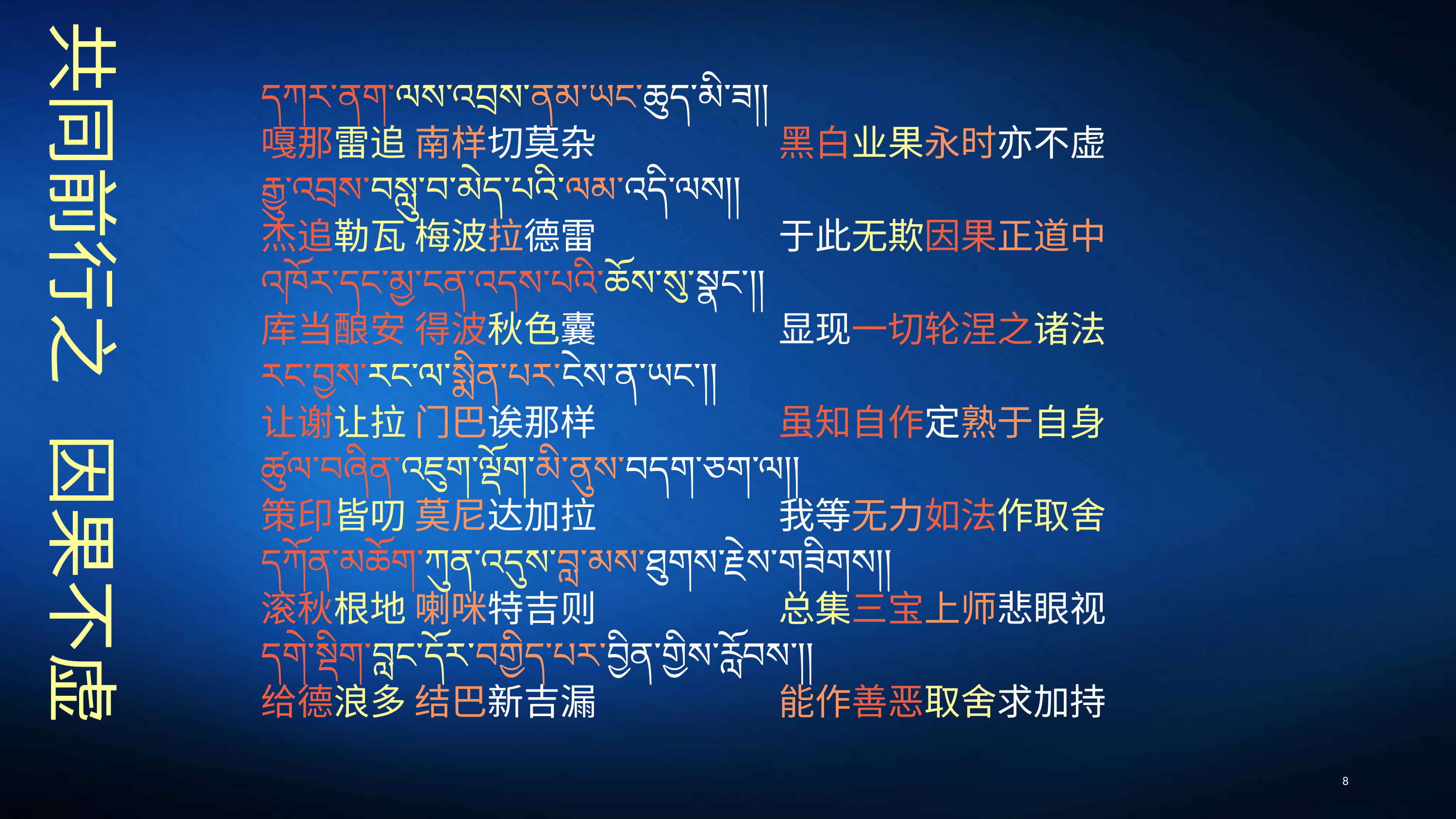

དཀར་ནག་ལས་འབྲས་ནམ་ཡང་ཆུད་མི་ཟ།།
嘎那雷追 南样切莫杂　　　　　黑白业果永时亦不虚
རྒྱུ་འབྲས་བསླུ་བ་མེད་པའི་ལམ་འདི་ལས།།
杰追勒瓦 梅波拉德雷　　　　　于此无欺因果正道中
འཁོར་དང་མྱ་ངན་འདས་པའི་ཆོས་སུ་སྣང༌།།
库当酿安 得波秋色囊　　　　　显现一切轮涅之诸法
རང་བྱས་རང་ལ་སྨིན་པར་ངེས་ན་ཡང༌།།
让谢让拉 门巴诶那样　　　　　虽知自作定熟于自身
ཚུལ་བཞིན་འཇུག་ལྡོག་མི་ནུས་བདག་ཅག་ལ།།
策印皆叨 莫尼达加拉　　　　　我等无力如法作取舍
དཀོན་མཆོག་ཀུན་འདུས་བླ་མས་ཐུགས་རྗེས་གཟིགས།།
滚秋根地 喇咪特吉则　　　　　总集三宝上师悲眼视
དགེ་སྡིག་བླང་དོར་བགྱིད་པར་བྱིན་གྱིས་རློབས༌།།
给德浪多 结巴新吉漏　　　　　能作善恶取舍求加持
# 共同前行之   因果不虚
8